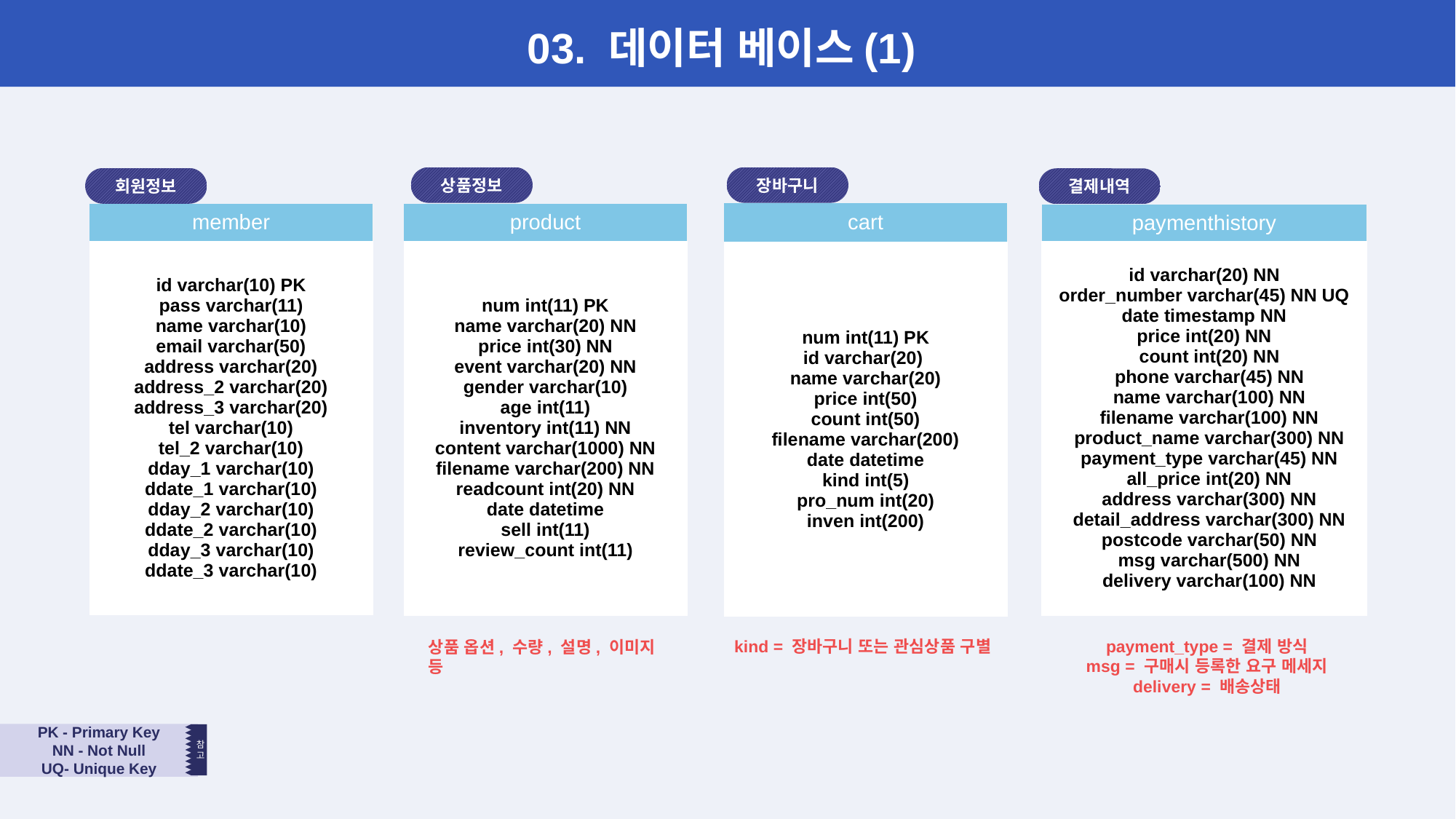

03. 데이터 베이스(1)
상품정보
장바구니
회원정보
결제내역
| cart |
| --- |
| num int(11) PK id varchar(20) name varchar(20) price int(50) count int(50) filename varchar(200) date datetime kind int(5) pro\_num int(20) inven int(200) |
| product |
| --- |
| num int(11) PK name varchar(20) NN price int(30) NN event varchar(20) NN gender varchar(10) age int(11) inventory int(11) NN content varchar(1000) NN filename varchar(200) NN readcount int(20) NN date datetime sell int(11) review\_count int(11) |
| member |
| --- |
| id varchar(10) PK pass varchar(11) name varchar(10) email varchar(50) address varchar(20) address\_2 varchar(20) address\_3 varchar(20) tel varchar(10) tel\_2 varchar(10) dday\_1 varchar(10) ddate\_1 varchar(10) dday\_2 varchar(10) ddate\_2 varchar(10) dday\_3 varchar(10) ddate\_3 varchar(10) |
| paymenthistory |
| --- |
| id varchar(20) NN order\_number varchar(45) NN UQ date timestamp NN price int(20) NN count int(20) NN phone varchar(45) NN name varchar(100) NN filename varchar(100) NN product\_name varchar(300) NN payment\_type varchar(45) NN all\_price int(20) NN address varchar(300) NN detail\_address varchar(300) NN postcode varchar(50) NN msg varchar(500) NN delivery varchar(100) NN |
payment_type = 결제 방식
msg = 구매시 등록한 요구 메세지
delivery = 배송상태
kind = 장바구니 또는 관심상품 구별
상품 옵션, 수량, 설명, 이미지 등
PK - Primary Key
NN - Not Null
UQ- Unique Key

참고